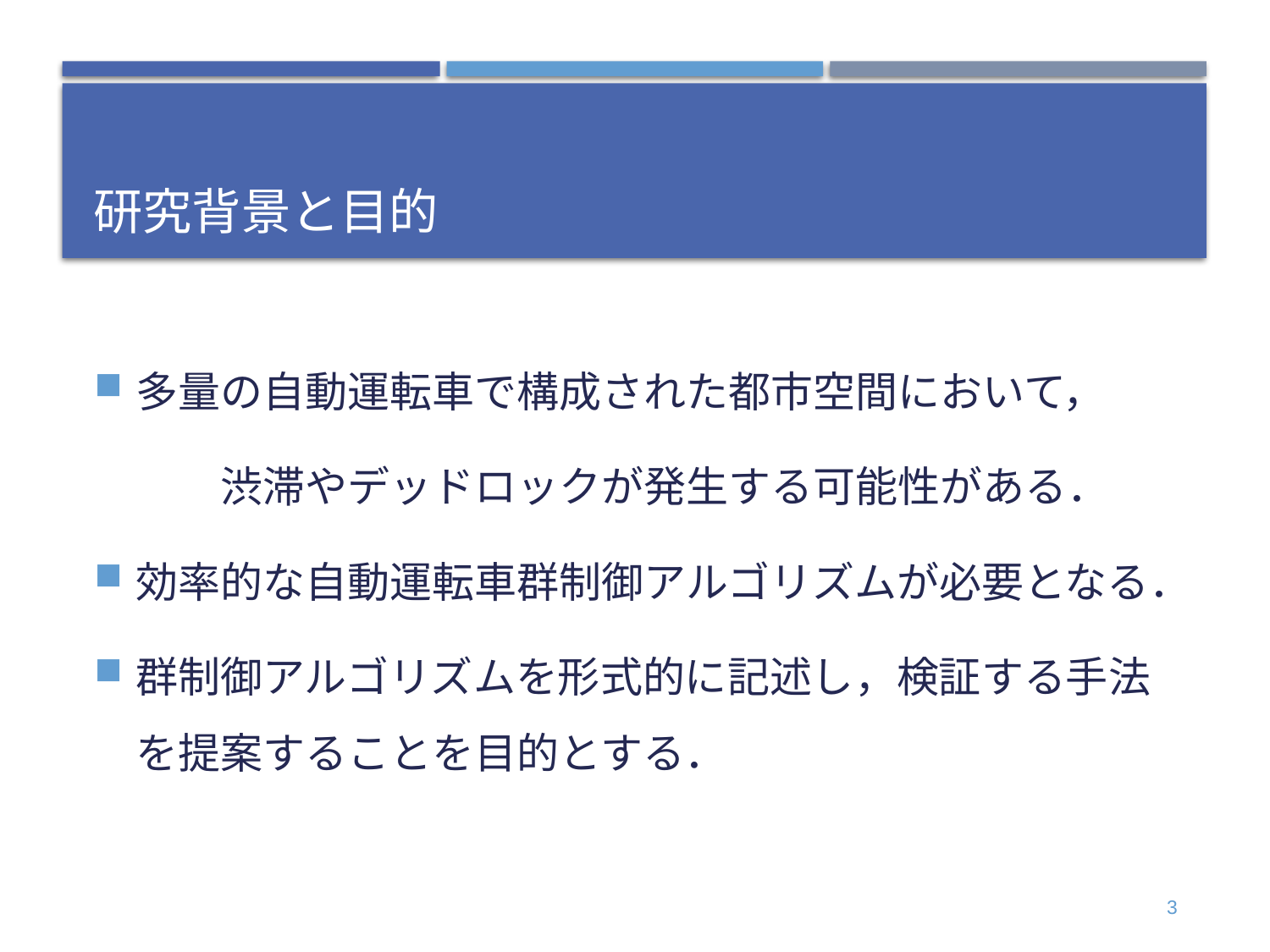

# 研究背景と目的
多量の自動運転車で構成された都市空間において，
	渋滞やデッドロックが発生する可能性がある．
効率的な自動運転車群制御アルゴリズムが必要となる．
群制御アルゴリズムを形式的に記述し，検証する手法を提案することを目的とする．
3